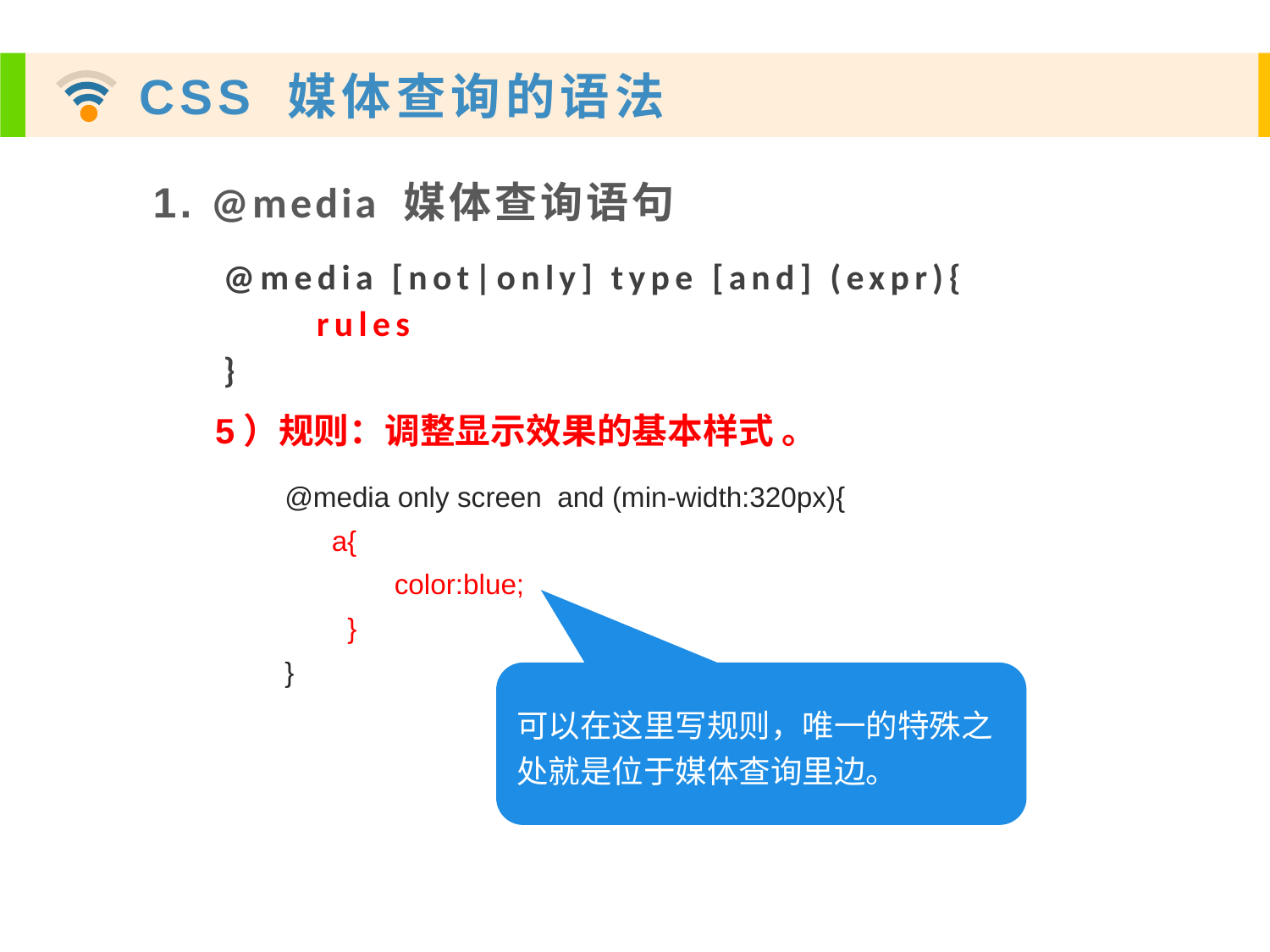

1. @media 媒体查询语句
@media [not|only] type [and] (expr){
       rules
}
5）规则：调整显示效果的基本样式 。
@media only screen  and (min-width:320px){
      a{
              color:blue;
        }
}
可以在这里写规则，唯一的特殊之处就是位于媒体查询里边。